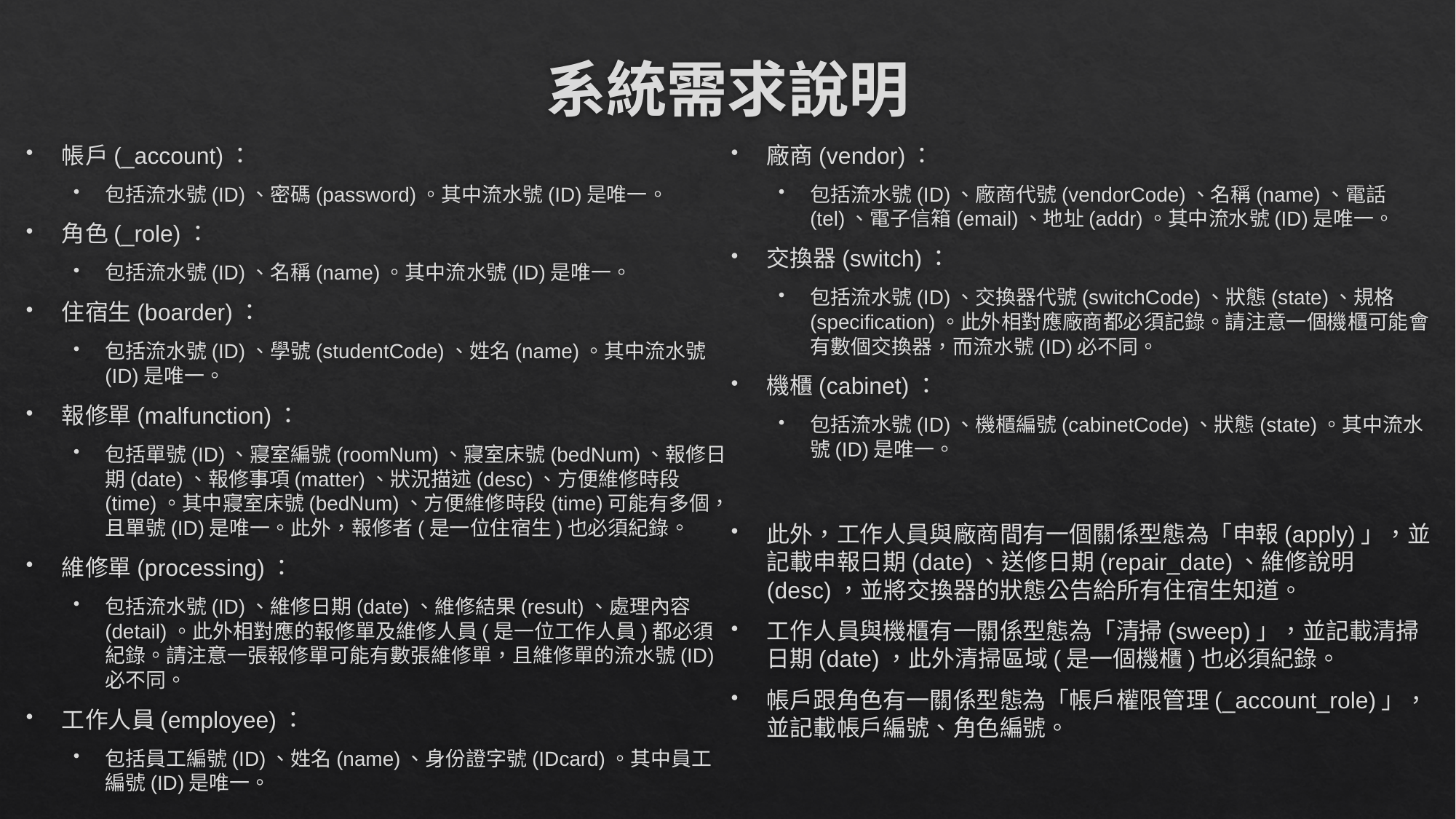

# 系統需求說明
帳戶(_account)：
包括流水號(ID)、密碼(password)。其中流水號(ID)是唯一。
角色(_role)：
包括流水號(ID)、名稱(name)。其中流水號(ID)是唯一。
住宿生(boarder)：
包括流水號(ID)、學號(studentCode)、姓名(name)。其中流水號(ID)是唯一。
報修單(malfunction)：
包括單號(ID)、寢室編號(roomNum)、寢室床號(bedNum)、報修日期(date)、報修事項(matter)、狀況描述(desc)、方便維修時段(time)。其中寢室床號(bedNum)、方便維修時段(time)可能有多個，且單號(ID)是唯一。此外，報修者(是一位住宿生)也必須紀錄。
維修單(processing)：
包括流水號(ID)、維修日期(date)、維修結果(result)、處理內容(detail)。此外相對應的報修單及維修人員(是一位工作人員)都必須紀錄。請注意一張報修單可能有數張維修單，且維修單的流水號(ID)必不同。
工作人員(employee)：
包括員工編號(ID)、姓名(name)、身份證字號(IDcard)。其中員工編號(ID)是唯一。
廠商(vendor)：
包括流水號(ID)、廠商代號(vendorCode)、名稱(name)、電話(tel)、電子信箱(email)、地址(addr)。其中流水號(ID)是唯一。
交換器(switch)：
包括流水號(ID)、交換器代號(switchCode)、狀態(state)、規格(specification)。此外相對應廠商都必須記錄。請注意一個機櫃可能會有數個交換器，而流水號(ID)必不同。
機櫃(cabinet)：
包括流水號(ID)、機櫃編號(cabinetCode)、狀態(state)。其中流水號(ID)是唯一。

此外，工作人員與廠商間有一個關係型態為「申報(apply)」，並記載申報日期(date)、送修日期(repair_date)、維修說明(desc)，並將交換器的狀態公告給所有住宿生知道。
工作人員與機櫃有一關係型態為「清掃(sweep)」，並記載清掃日期(date)，此外清掃區域(是一個機櫃)也必須紀錄。
帳戶跟角色有一關係型態為「帳戶權限管理(_account_role)」，並記載帳戶編號、角色編號。